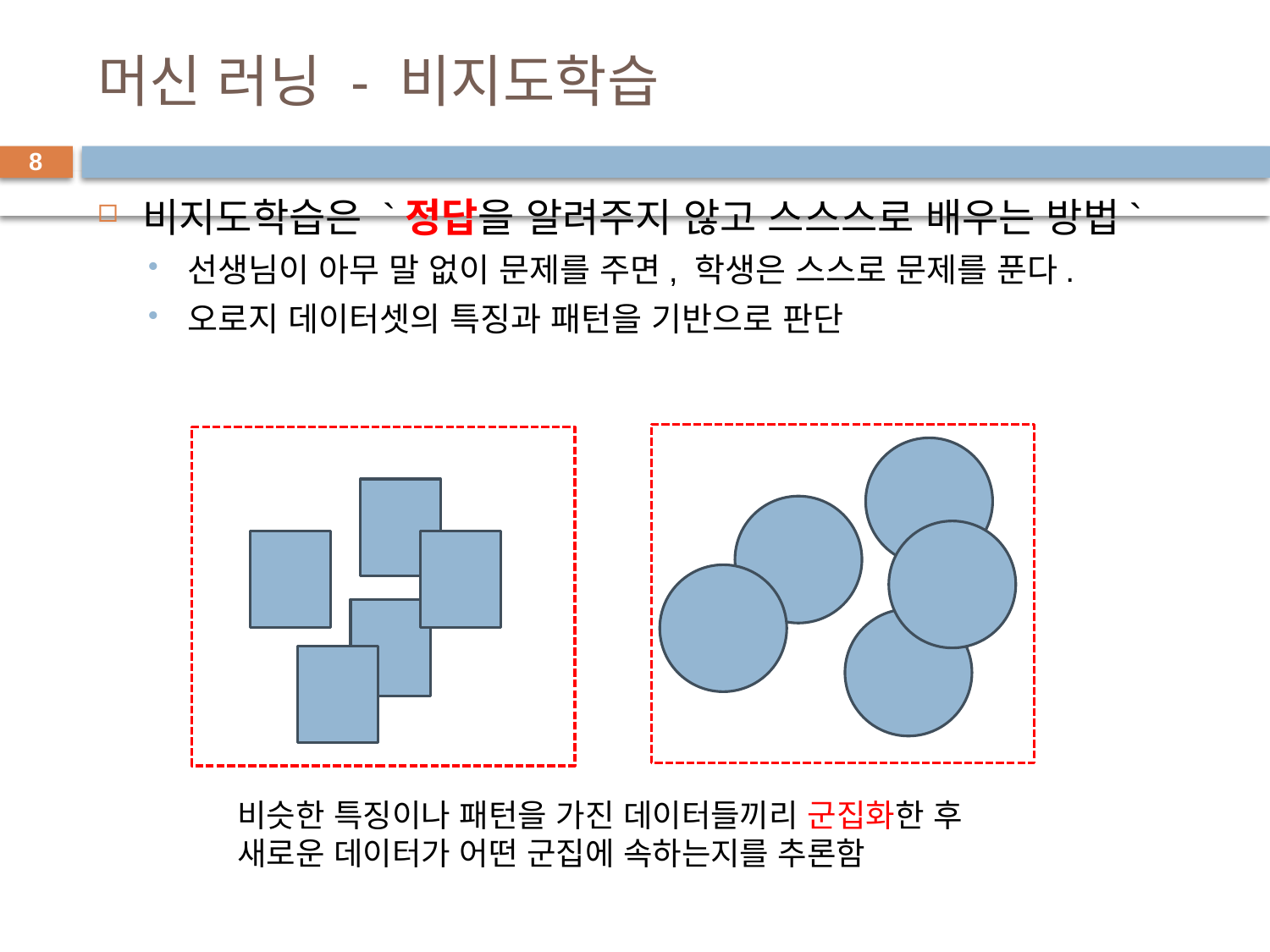

# 머신 러닝 - 비지도학습
8
비지도학습은 `정답을 알려주지 않고 스스스로 배우는 방법`
선생님이 아무 말 없이 문제를 주면, 학생은 스스로 문제를 푼다.
오로지 데이터셋의 특징과 패턴을 기반으로 판단

비슷한 특징이나 패턴을 가진 데이터들끼리 군집화한 후
새로운 데이터가 어떤 군집에 속하는지를 추론함